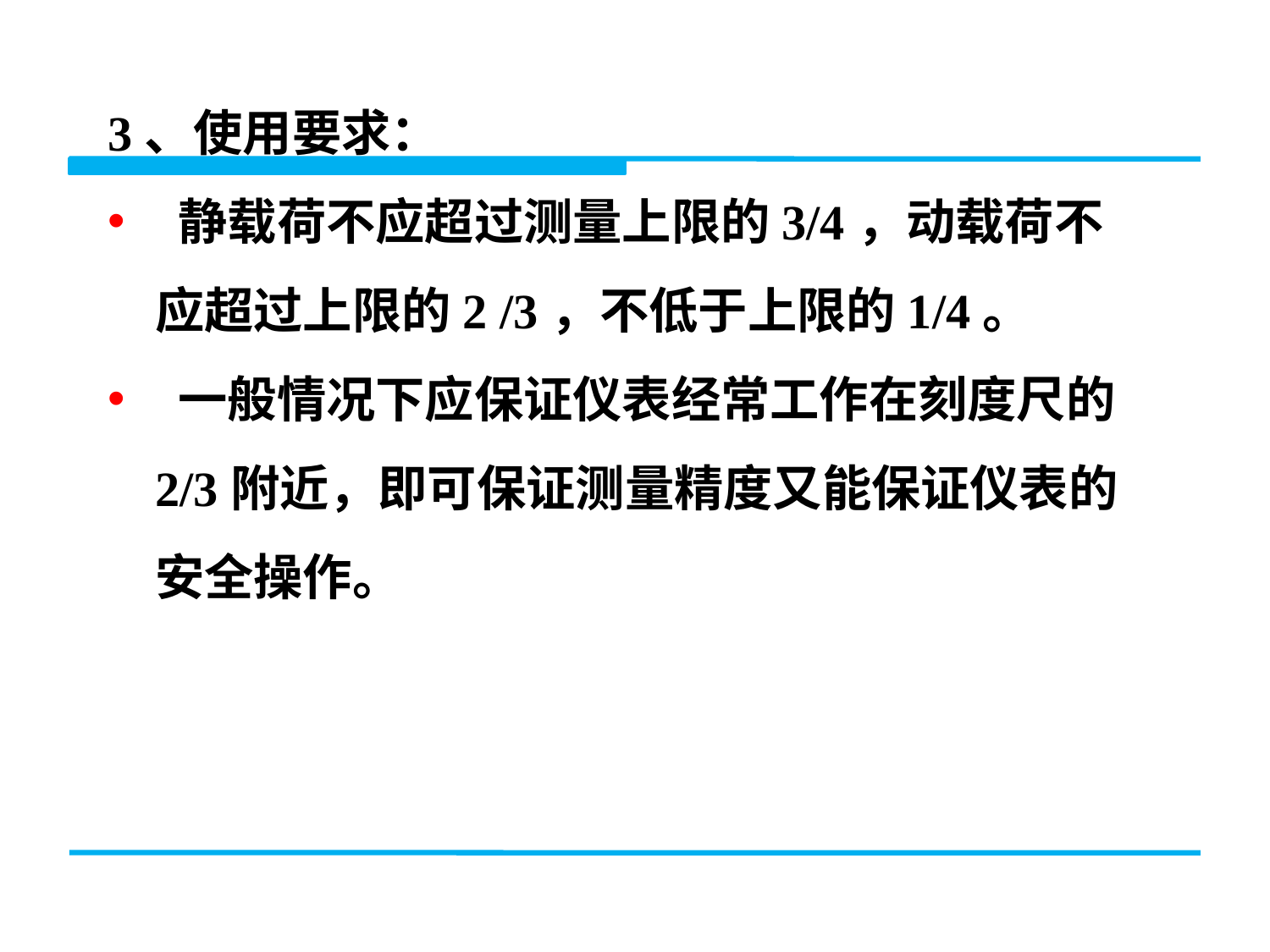

3、使用要求：
 静载荷不应超过测量上限的3/4，动载荷不应超过上限的2 /3，不低于上限的1/4。
 一般情况下应保证仪表经常工作在刻度尺的2/3附近，即可保证测量精度又能保证仪表的安全操作。